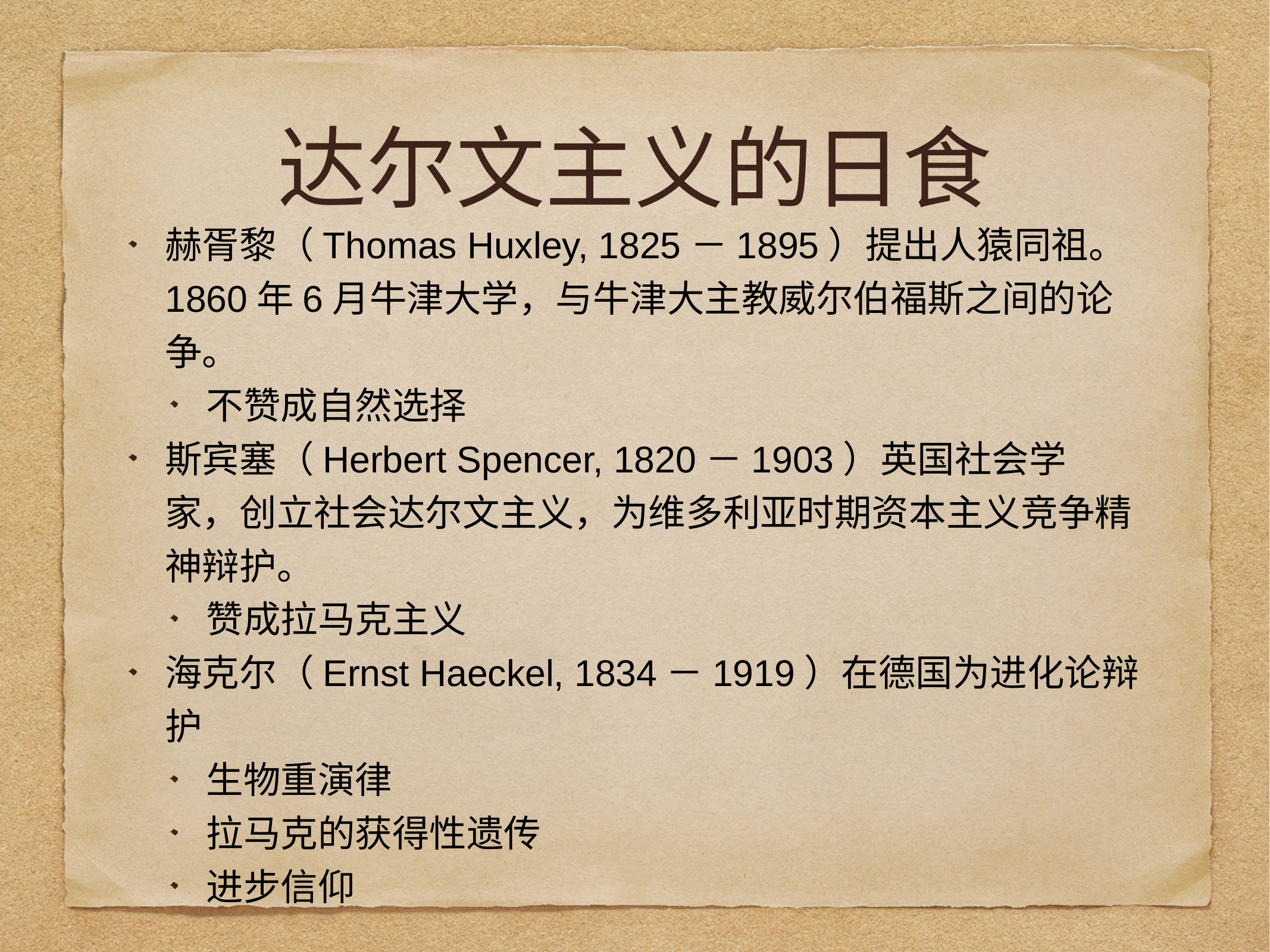

# 达尔文主义的日食
赫胥黎（Thomas Huxley, 1825－1895）提出人猿同祖。1860年6月牛津大学，与牛津大主教威尔伯福斯之间的论争。
不赞成自然选择
斯宾塞（Herbert Spencer, 1820－1903）英国社会学家，创立社会达尔文主义，为维多利亚时期资本主义竞争精神辩护。
赞成拉马克主义
海克尔（Ernst Haeckel, 1834－1919）在德国为进化论辩护
生物重演律
拉马克的获得性遗传
进步信仰